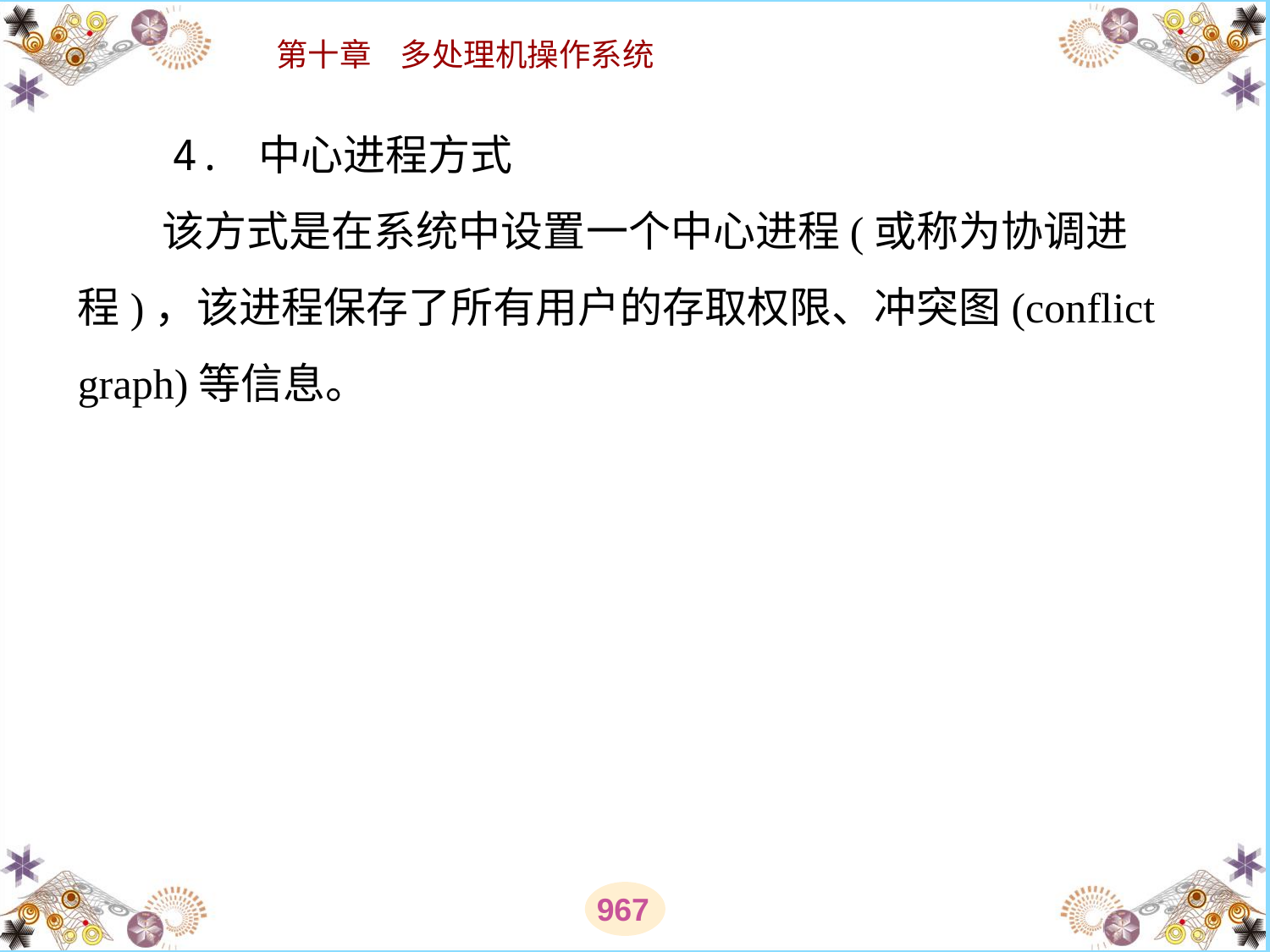

# 4. 中心进程方式 　　该方式是在系统中设置一个中心进程(或称为协调进程)，该进程保存了所有用户的存取权限、冲突图(conflict graph)等信息。